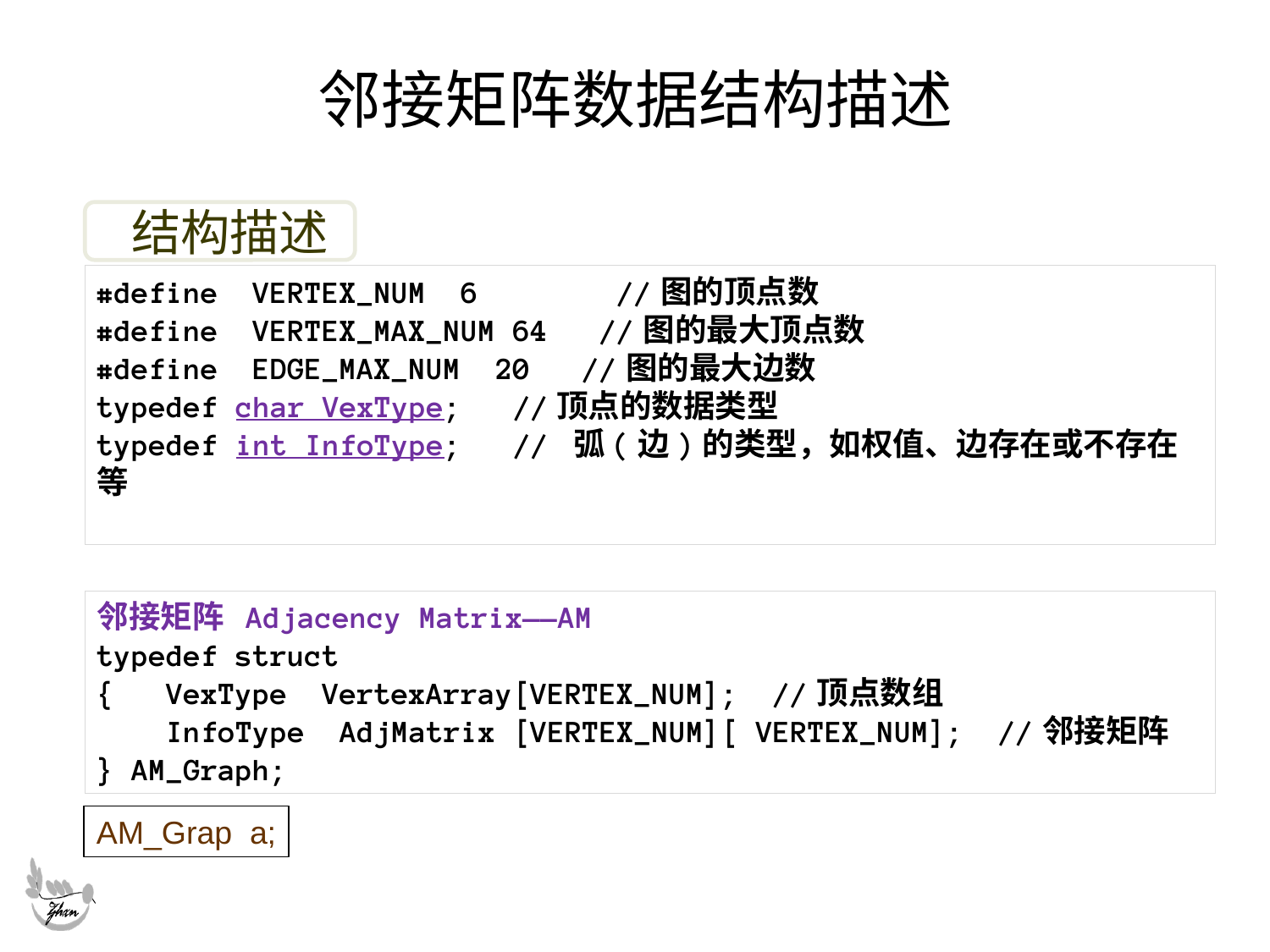

邻接矩阵数据结构描述
结构描述
#define  VERTEX_NUM  6        //图的顶点数
#define  VERTEX_MAX_NUM 64   //图的最大顶点数
#define  EDGE_MAX_NUM  20   //图的最大边数
typedef char VexType;   //顶点的数据类型
typedef int InfoType;   // 弧(边)的类型，如权值、边存在或不存在等

邻接矩阵  Adjacency Matrix——AM
typedef struct
{   VexType  VertexArray[VERTEX_NUM];  //顶点数组
    InfoType  AdjMatrix [VERTEX_NUM][ VERTEX_NUM];  //邻接矩阵
} AM_Graph;
AM_Grap  a;
40